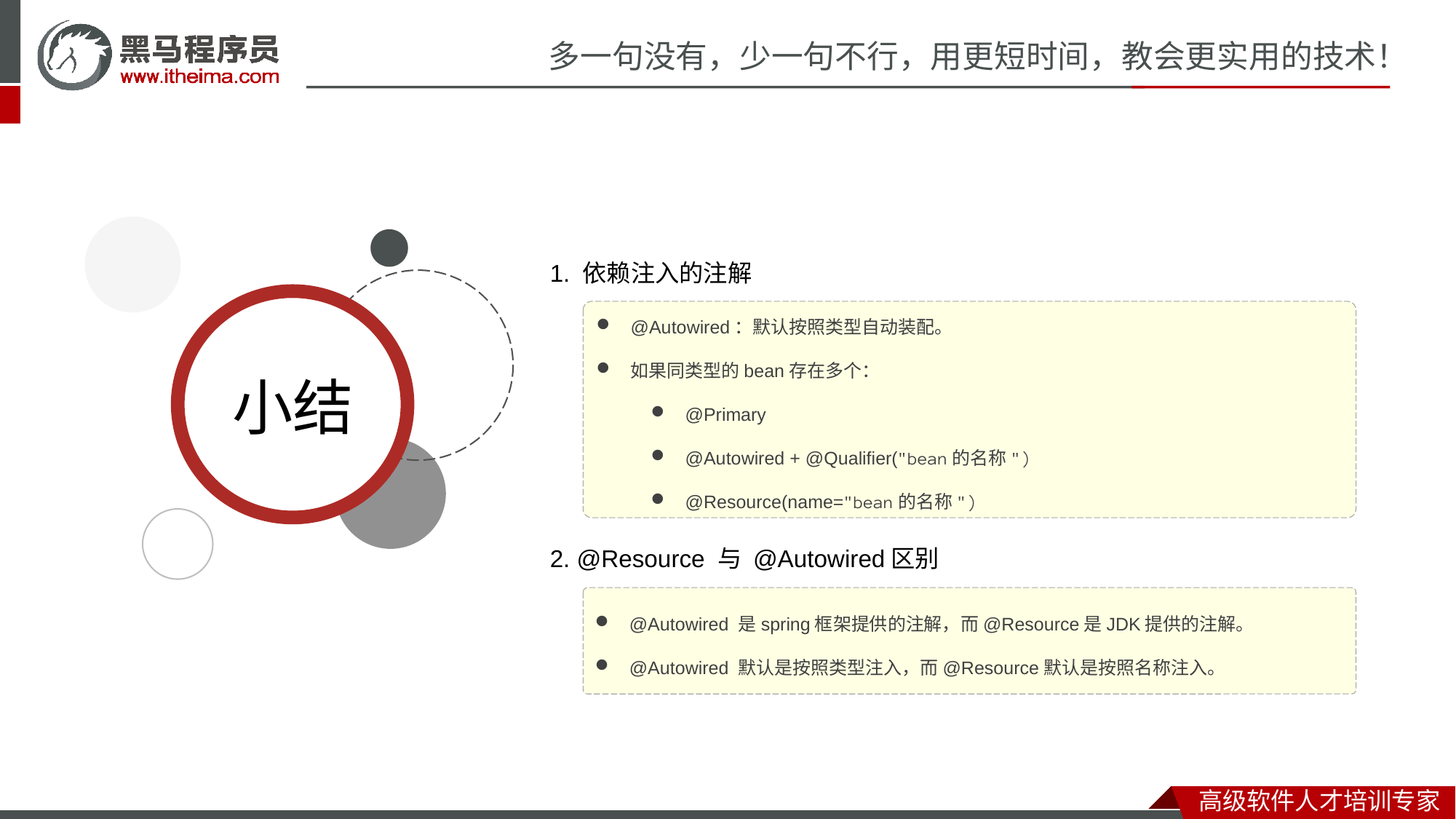

1. 依赖注入的注解
@Autowired：默认按照类型自动装配。
如果同类型的bean存在多个：
@Primary
@Autowired + @Qualifier("bean的名称")
@Resource(name="bean的名称")
2. @Resource 与 @Autowired区别
@Autowired 是spring框架提供的注解，而@Resource是JDK提供的注解。
@Autowired 默认是按照类型注入，而@Resource默认是按照名称注入。